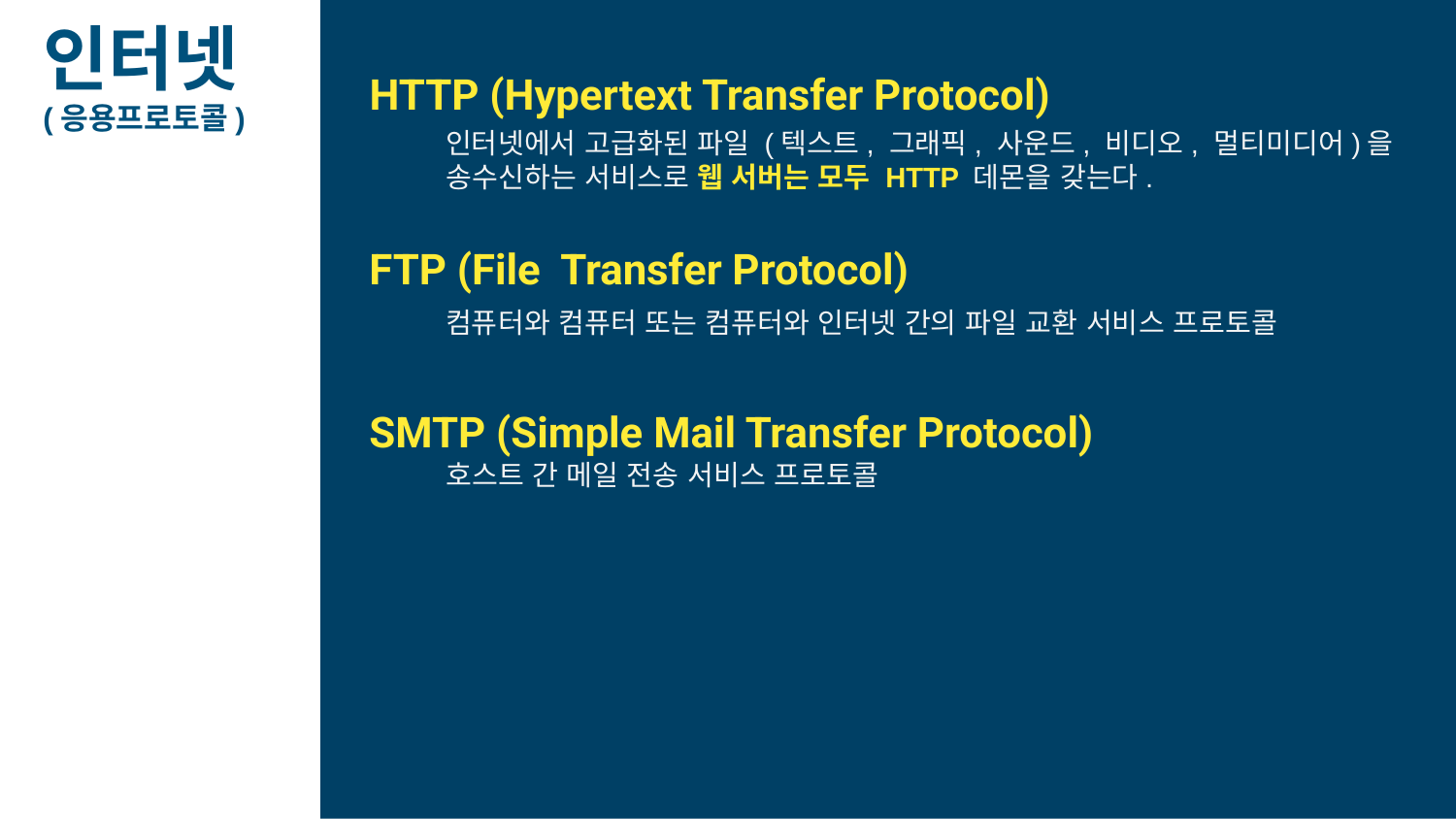

인터넷
(응용프로토콜)

HTTP (Hypertext Transfer Protocol)
인터넷에서 고급화된 파일 (텍스트, 그래픽, 사운드, 비디오, 멀티미디어)을 송수신하는 서비스로 웹 서버는 모두 HTTP 데몬을 갖는다.
FTP (File  Transfer Protocol)
컴퓨터와 컴퓨터 또는 컴퓨터와 인터넷 간의 파일 교환 서비스 프로토콜
SMTP (Simple Mail Transfer Protocol)
호스트 간 메일 전송 서비스 프로토콜